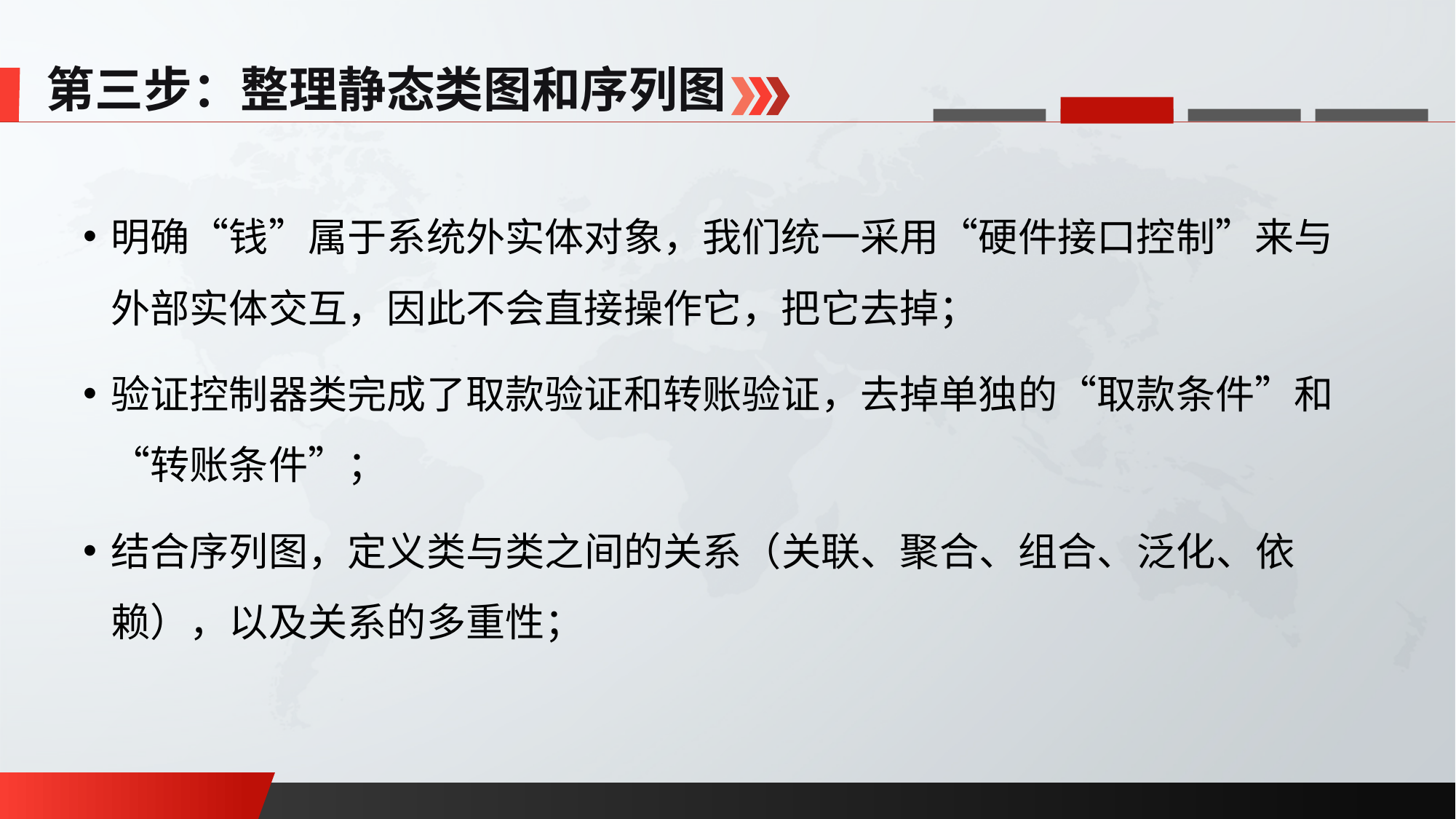

第三步：整理静态类图和序列图

明确“钱”属于系统外实体对象，我们统一采用“硬件接口控制”来与外部实体交互，因此不会直接操作它，把它去掉；
验证控制器类完成了取款验证和转账验证，去掉单独的“取款条件”和“转账条件”；
结合序列图，定义类与类之间的关系（关联、聚合、组合、泛化、依赖），以及关系的多重性；